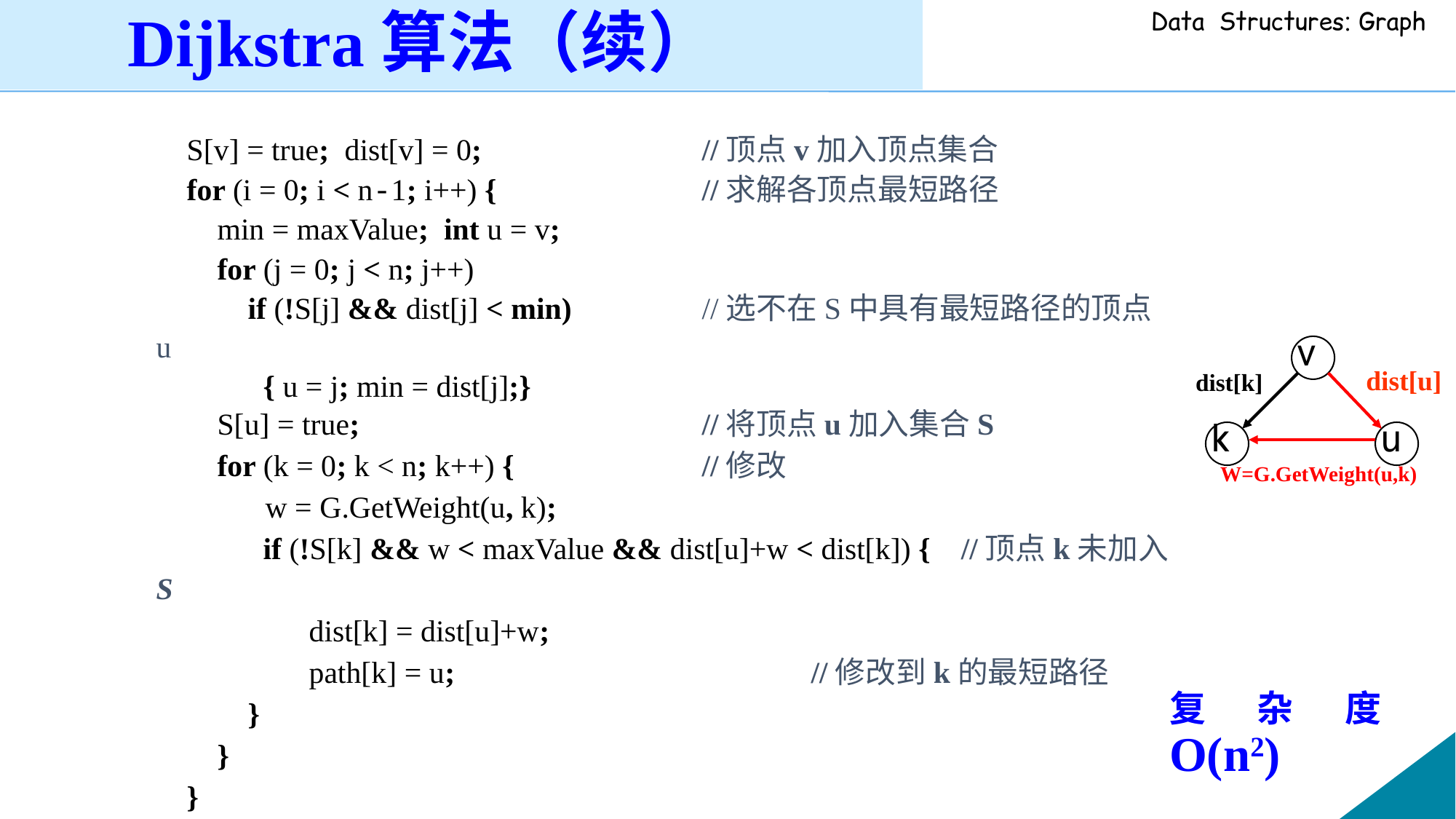

Dijkstra算法（续）

    S[v] = true;  dist[v] = 0;     		//顶点v加入顶点集合
    for (i = 0; i < n-1; i++) {       		//求解各顶点最短路径
        min = maxValue;  int u = v;
        for (j = 0; j < n; j++)
            if (!S[j] && dist[j] < min) 		//选不在S中具有最短路径的顶点u
              { u = j; min = dist[j];}
        S[u] = true;	               		//将顶点u加入集合S
        for (k = 0; k < n; k++) {       		//修改
            	w = G.GetWeight(u, k);
              if (!S[k] && w < maxValue && dist[u]+w < dist[k]) {    //顶点k未加入S
                    dist[k] = dist[u]+w;
                    path[k] = u;     			//修改到k的最短路径
            }
        }
    }
};
v
dist[u]
dist[k]
k
u
W=G.GetWeight(u,k)
复杂度O(n2)